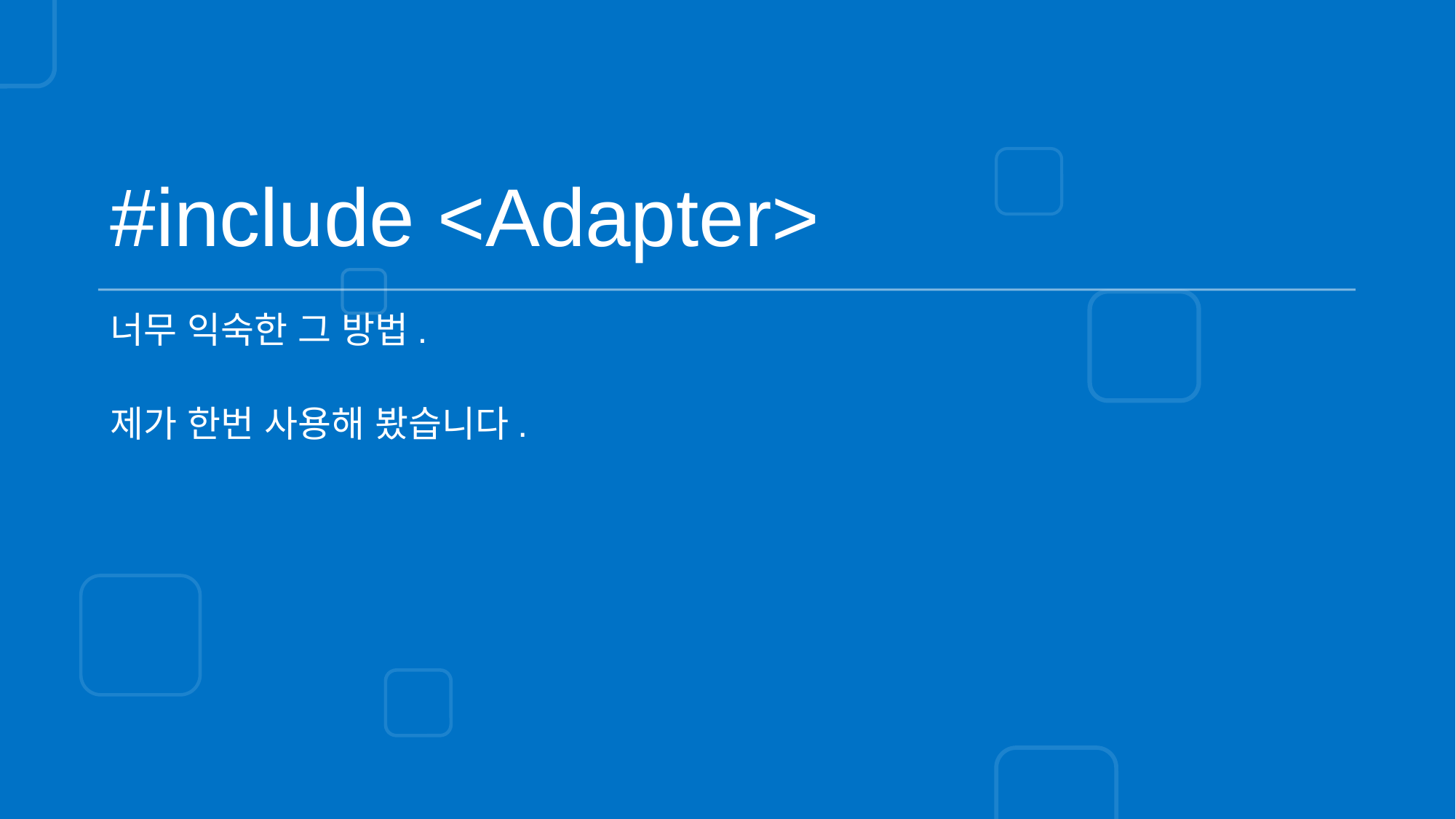

# #include <Adapter>
너무 익숙한 그 방법.
제가 한번 사용해 봤습니다.